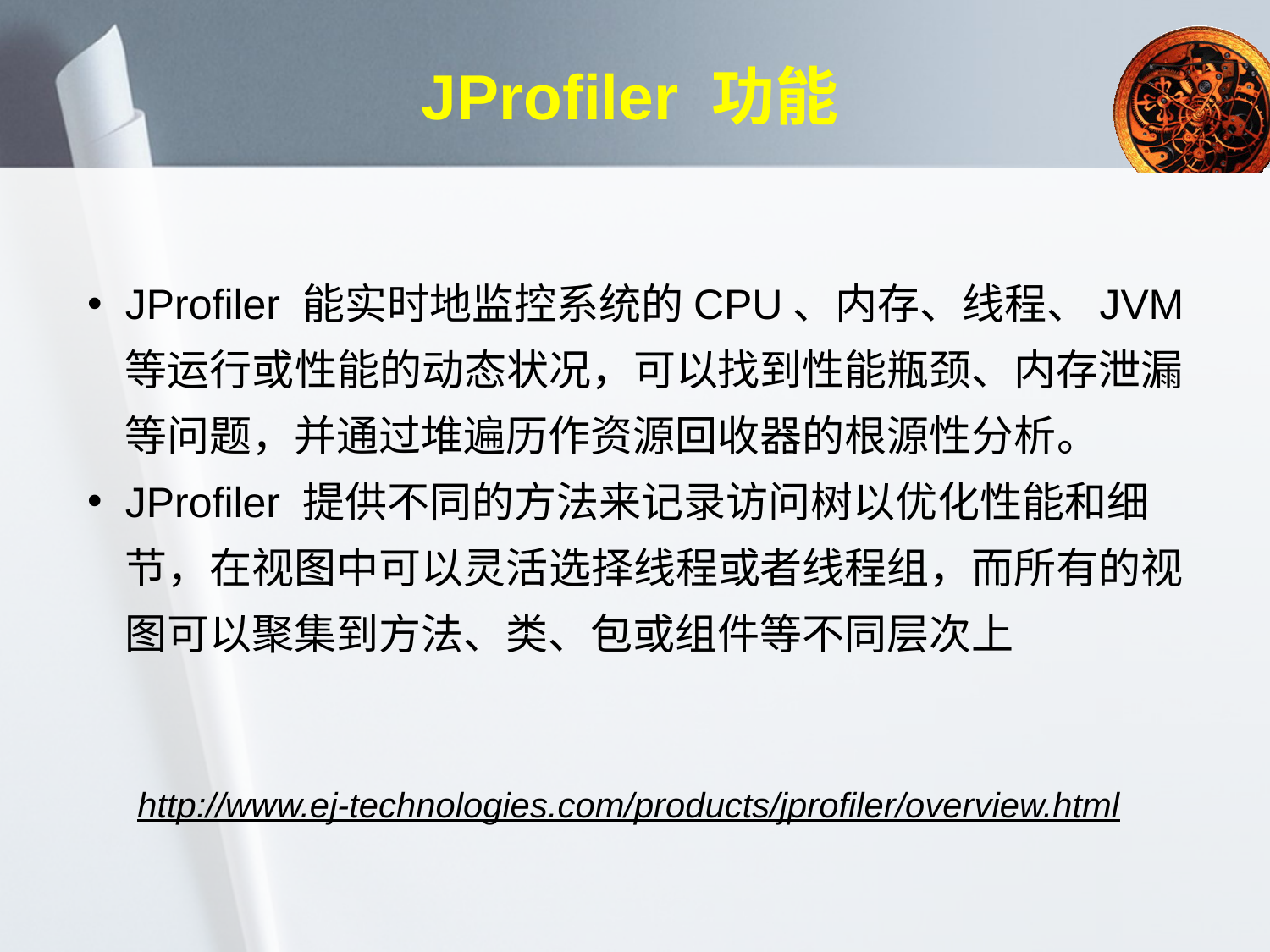

# JProfiler 功能
JProfiler 能实时地监控系统的CPU、内存、线程、JVM等运行或性能的动态状况，可以找到性能瓶颈、内存泄漏等问题，并通过堆遍历作资源回收器的根源性分析。
JProfiler 提供不同的方法来记录访问树以优化性能和细节，在视图中可以灵活选择线程或者线程组，而所有的视图可以聚集到方法、类、包或组件等不同层次上
http://www.ej-technologies.com/products/jprofiler/overview.html